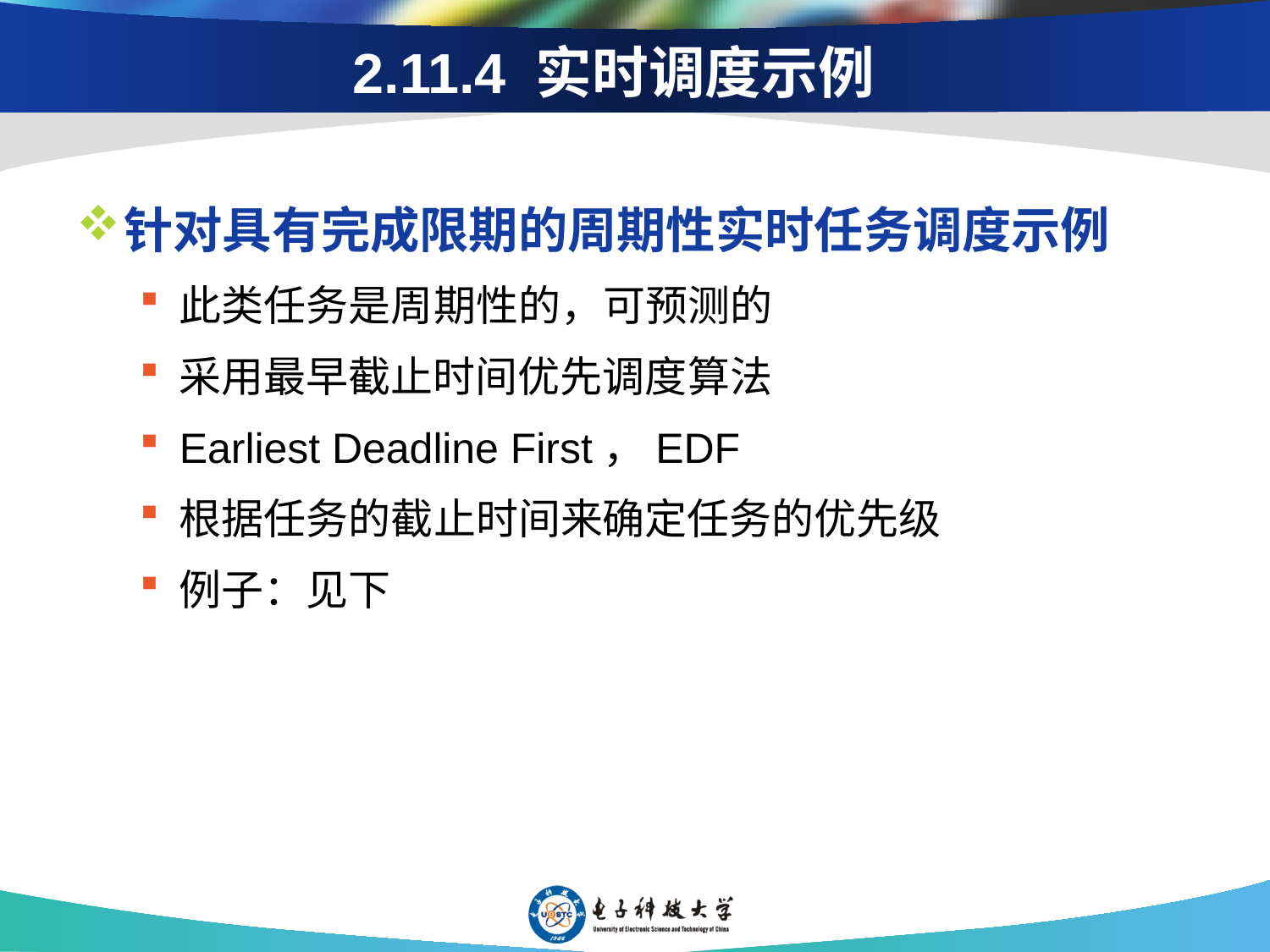

# 2.11.4 实时调度示例
针对具有完成限期的周期性实时任务调度示例
此类任务是周期性的，可预测的
采用最早截止时间优先调度算法
Earliest Deadline First，EDF
根据任务的截止时间来确定任务的优先级
例子：见下